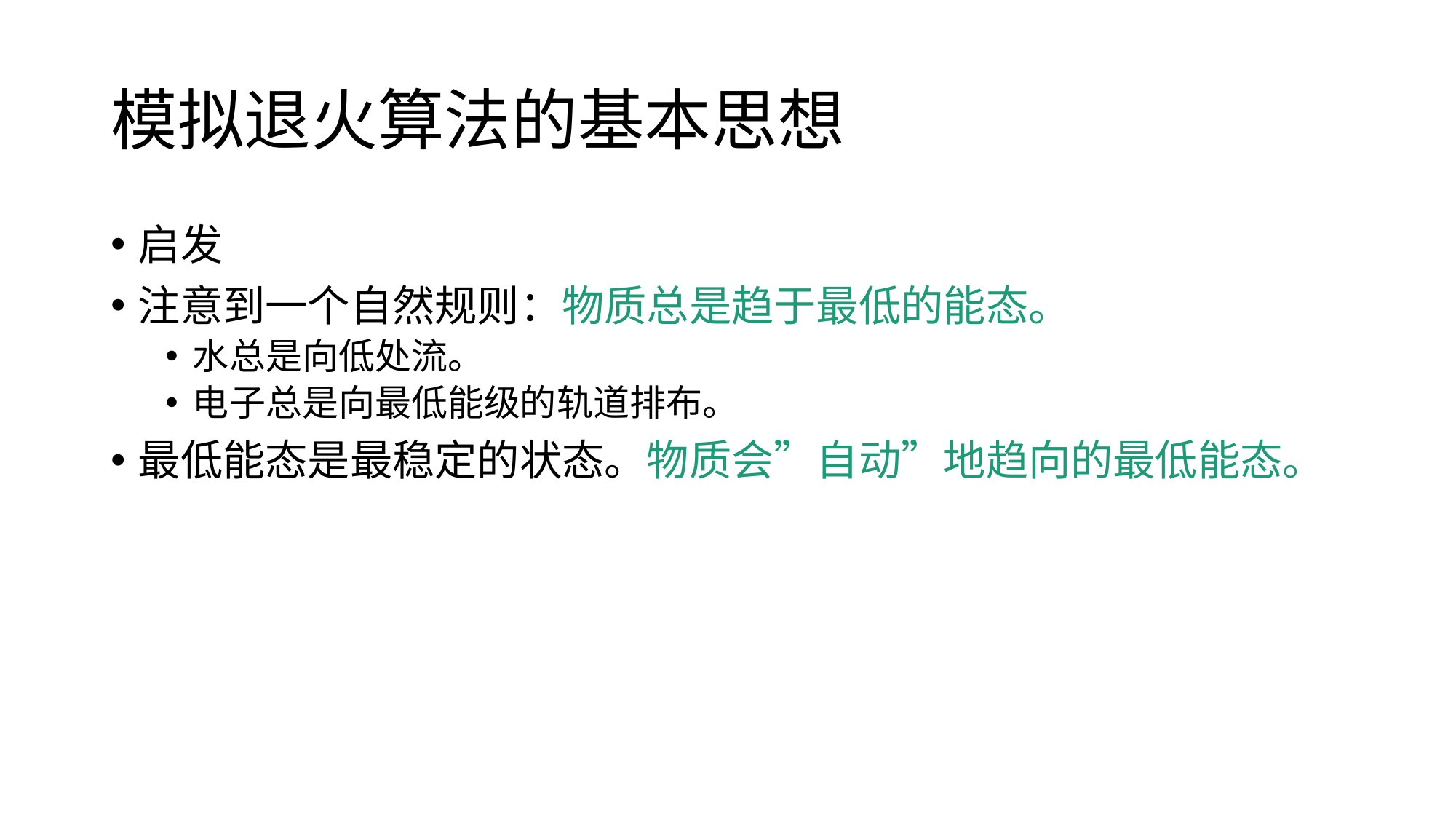

# 模拟退火算法的基本思想
启发
注意到一个自然规则：物质总是趋于最低的能态。
水总是向低处流。
电子总是向最低能级的轨道排布。
最低能态是最稳定的状态。物质会”自动”地趋向的最低能态。